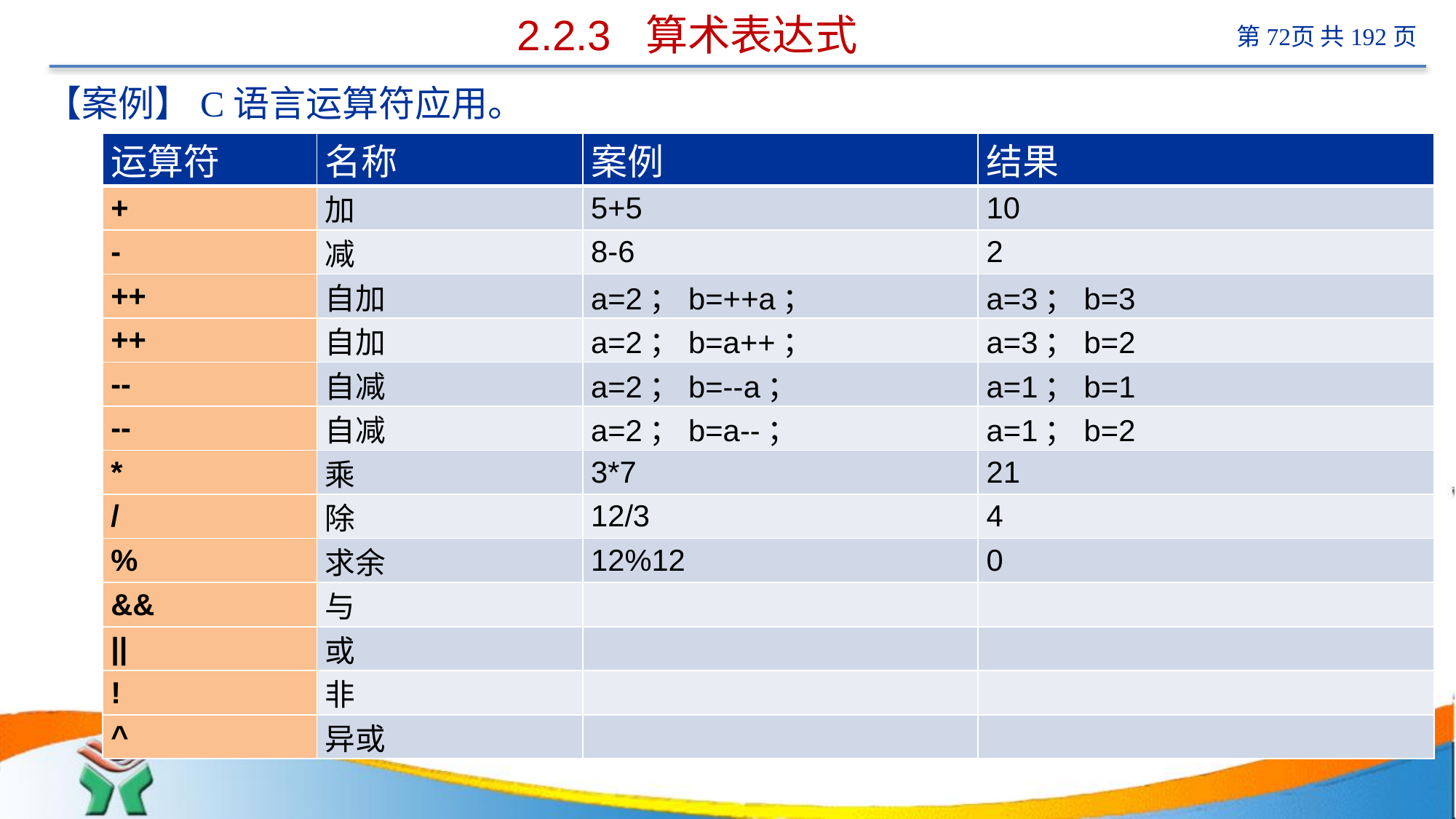

# 2.2.3  算术表达式
【案例】C语言运算符应用。
| 运算符 | 名称 | 案例 | 结果 |
| --- | --- | --- | --- |
| + | 加 | 5+5 | 10 |
| - | 减 | 8-6 | 2 |
| ++ | 自加 | a=2；b=++a； | a=3；b=3 |
| ++ | 自加 | a=2；b=a++； | a=3；b=2 |
| -- | 自减 | a=2；b=--a； | a=1；b=1 |
| -- | 自减 | a=2；b=a--； | a=1；b=2 |
| \* | 乘 | 3\*7 | 21 |
| / | 除 | 12/3 | 4 |
| % | 求余 | 12%12 | 0 |
| && | 与 |  |  |
| || | 或 |  |  |
| ! | 非 |  |  |
| ^ | 异或 |  |  |